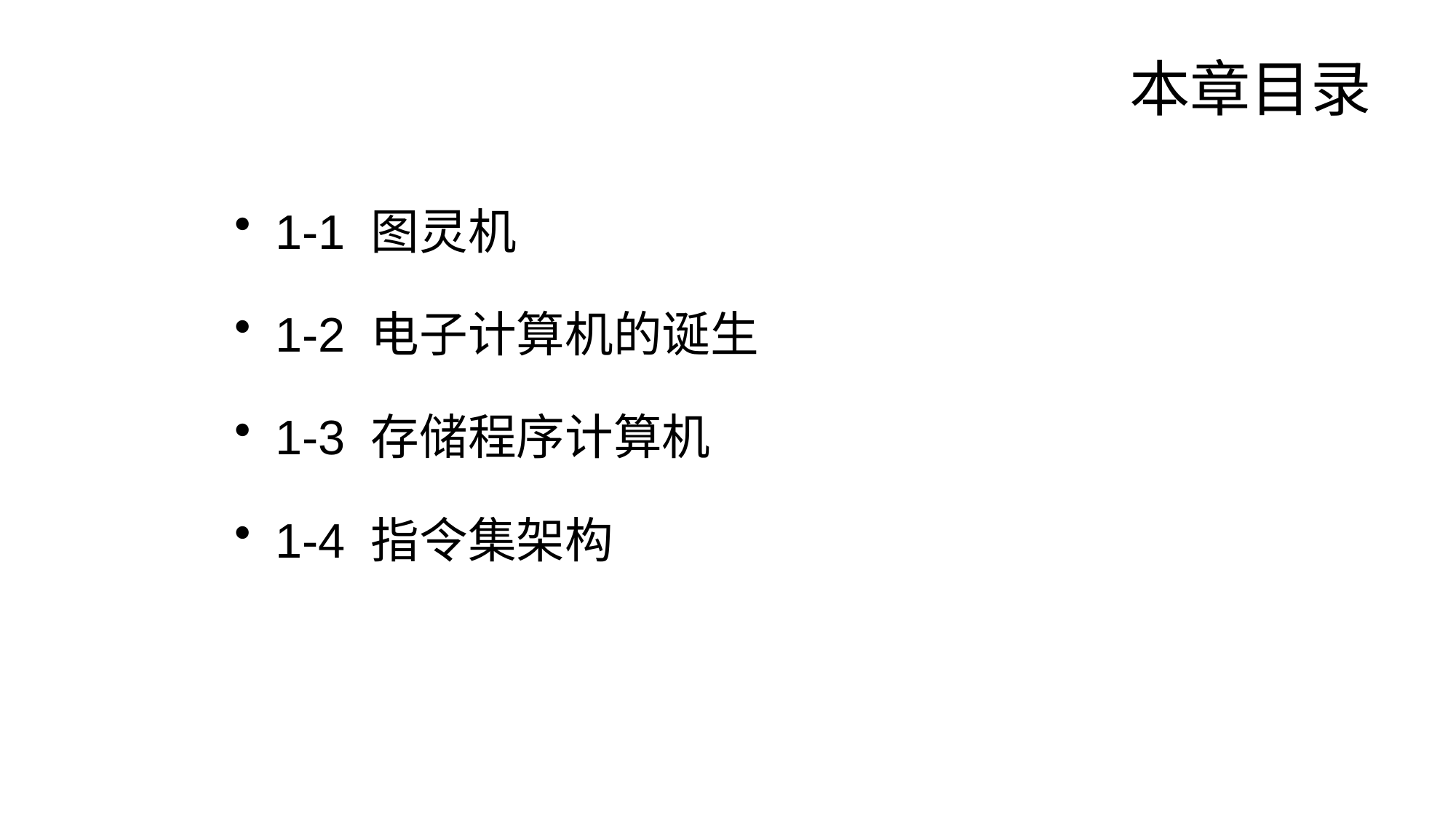

# 本章目录
1-1 图灵机
1-2 电子计算机的诞生
1-3 存储程序计算机
1-4 指令集架构